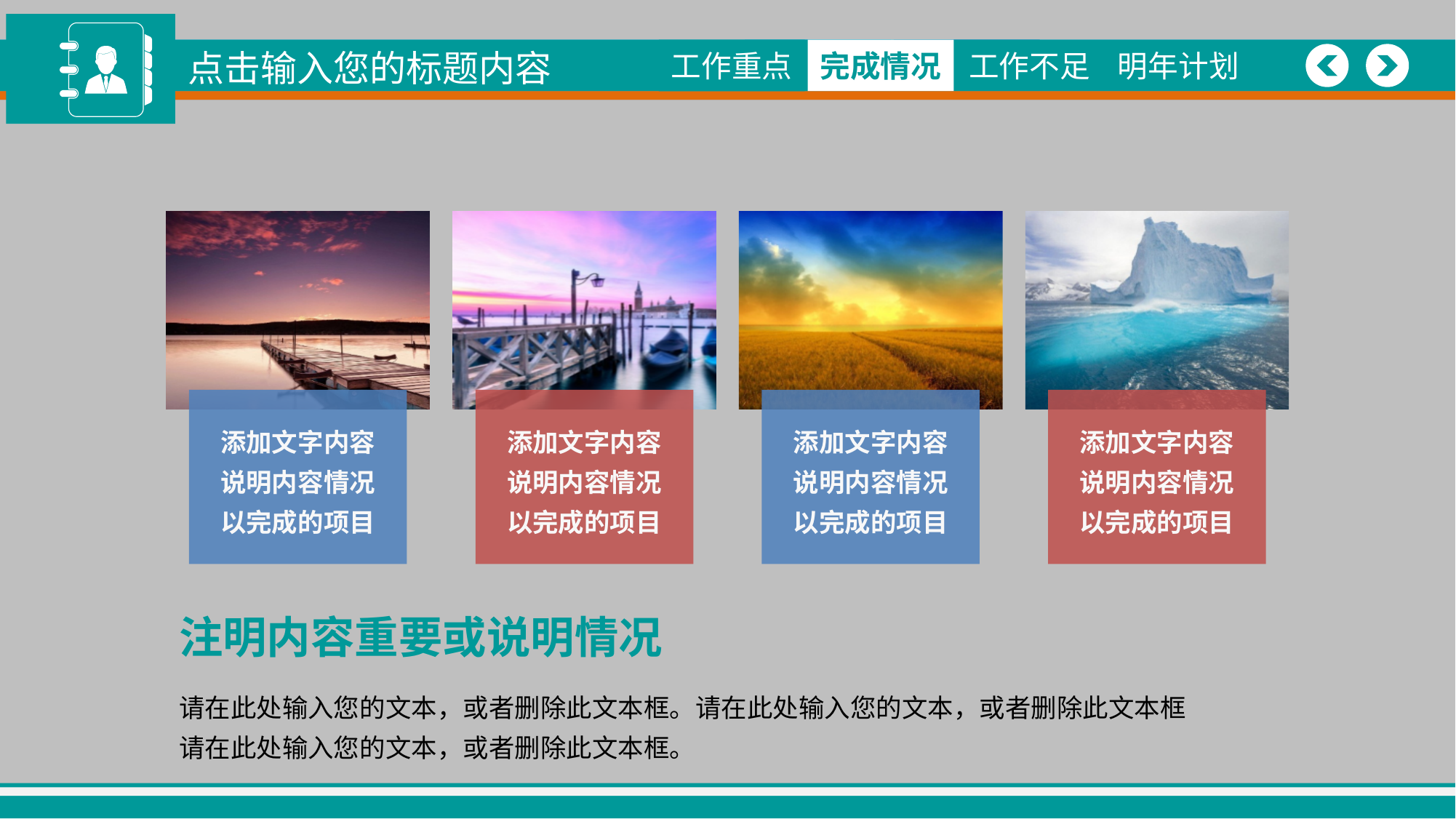

点击输入您的标题内容
图形
工作重点
图形
工作概述
完成情况
完成情况
工作不足
工作不足
明年计划
明年计划

添加文字内容
说明内容情况
以完成的项目
添加文字内容
说明内容情况
以完成的项目
添加文字内容
说明内容情况
以完成的项目
添加文字内容
说明内容情况
以完成的项目
注明内容重要或说明情况
请在此处输入您的文本，或者删除此文本框。请在此处输入您的文本，或者删除此文本框
请在此处输入您的文本，或者删除此文本框。
15